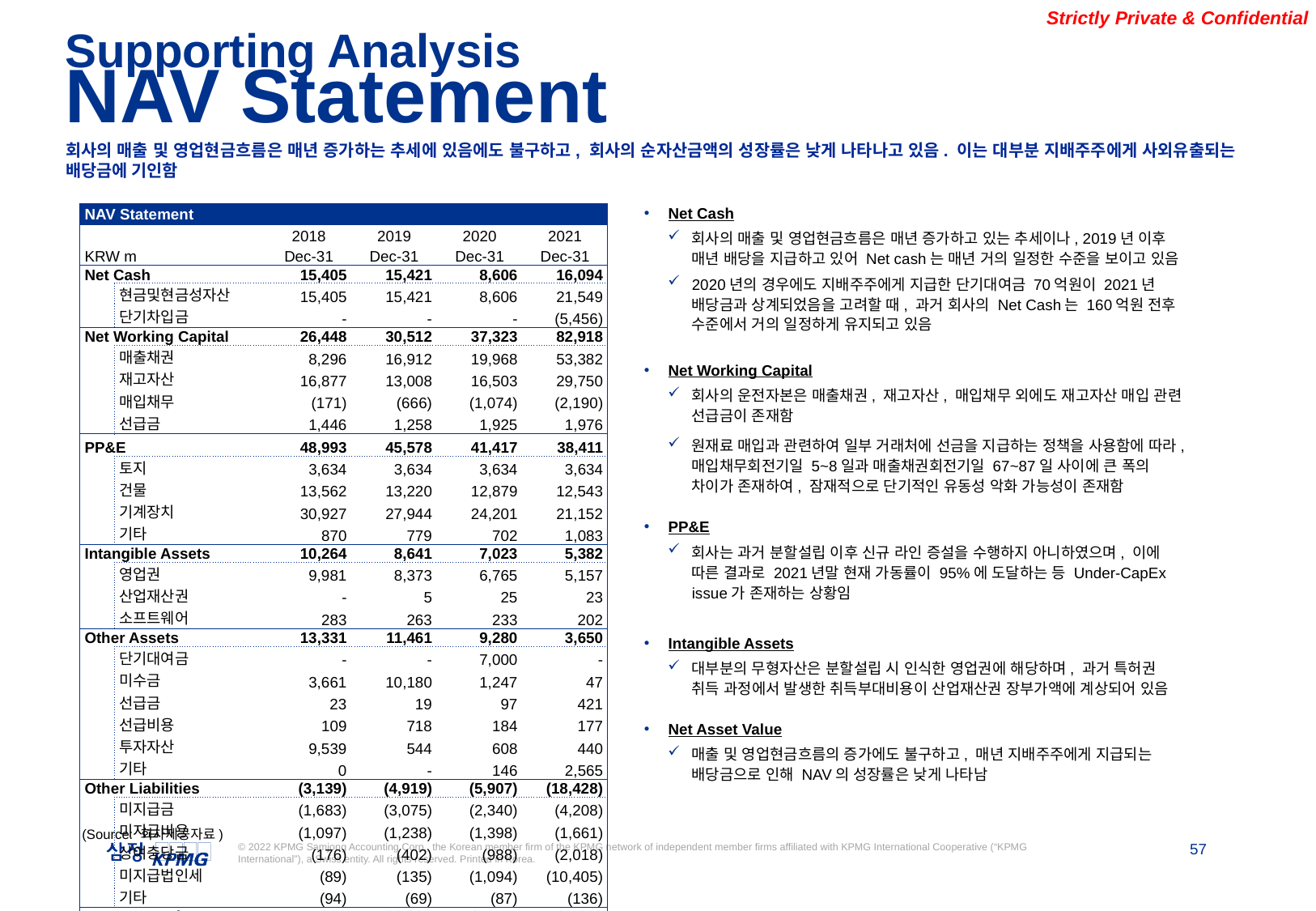

Supporting Analysis
NAV Statement
회사의 매출 및 영업현금흐름은 매년 증가하는 추세에 있음에도 불구하고, 회사의 순자산금액의 성장률은 낮게 나타나고 있음. 이는 대부분 지배주주에게 사외유출되는 배당금에 기인함
Net Cash
회사의 매출 및 영업현금흐름은 매년 증가하고 있는 추세이나, 2019년 이후 매년 배당을 지급하고 있어 Net cash는 매년 거의 일정한 수준을 보이고 있음
2020년의 경우에도 지배주주에게 지급한 단기대여금 70억원이 2021년 배당금과 상계되었음을 고려할 때, 과거 회사의 Net Cash는 160억원 전후 수준에서 거의 일정하게 유지되고 있음

Net Working Capital
회사의 운전자본은 매출채권, 재고자산, 매입채무 외에도 재고자산 매입 관련 선급금이 존재함
원재료 매입과 관련하여 일부 거래처에 선금을 지급하는 정책을 사용함에 따라, 매입채무회전기일 5~8일과 매출채권회전기일 67~87일 사이에 큰 폭의 차이가 존재하여, 잠재적으로 단기적인 유동성 악화 가능성이 존재함

PP&E
회사는 과거 분할설립 이후 신규 라인 증설을 수행하지 아니하였으며, 이에 따른 결과로 2021년말 현재 가동률이 95%에 도달하는 등 Under-CapEx issue가 존재하는 상황임

Intangible Assets
대부분의 무형자산은 분할설립 시 인식한 영업권에 해당하며, 과거 특허권 취득 과정에서 발생한 취득부대비용이 산업재산권 장부가액에 계상되어 있음

Net Asset Value
매출 및 영업현금흐름의 증가에도 불구하고, 매년 지배주주에게 지급되는 배당금으로 인해 NAV의 성장률은 낮게 나타남

| NAV Statement |  |  |  |  |  |  |
| --- | --- | --- | --- | --- | --- | --- |
|  |  |  | 2018 | 2019 | 2020 | 2021 |
| KRW m |  |  | Dec-31 | Dec-31 | Dec-31 | Dec-31 |
| Net Cash |  |  | 15,405 | 15,421 | 8,606 | 16,094 |
|  | 현금및현금성자산 |  | 15,405 | 15,421 | 8,606 | 21,549 |
|  | 단기차입금 |  | - | - | - | (5,456) |
| Net Working Capital |  |  | 26,448 | 30,512 | 37,323 | 82,918 |
|  | 매출채권 |  | 8,296 | 16,912 | 19,968 | 53,382 |
|  | 재고자산 |  | 16,877 | 13,008 | 16,503 | 29,750 |
|  | 매입채무 |  | (171) | (666) | (1,074) | (2,190) |
|  | 선급금 |  | 1,446 | 1,258 | 1,925 | 1,976 |
| PP&E |  |  | 48,993 | 45,578 | 41,417 | 38,411 |
|  | 토지 |  | 3,634 | 3,634 | 3,634 | 3,634 |
|  | 건물 |  | 13,562 | 13,220 | 12,879 | 12,543 |
|  | 기계장치 |  | 30,927 | 27,944 | 24,201 | 21,152 |
|  | 기타 |  | 870 | 779 | 702 | 1,083 |
| Intangible Assets |  |  | 10,264 | 8,641 | 7,023 | 5,382 |
|  | 영업권 |  | 9,981 | 8,373 | 6,765 | 5,157 |
|  | 산업재산권 |  | - | 5 | 25 | 23 |
|  | 소프트웨어 |  | 283 | 263 | 233 | 202 |
| Other Assets |  |  | 13,331 | 11,461 | 9,280 | 3,650 |
|  | 단기대여금 |  | - | - | 7,000 | - |
|  | 미수금 |  | 3,661 | 10,180 | 1,247 | 47 |
|  | 선급금 |  | 23 | 19 | 97 | 421 |
|  | 선급비용 |  | 109 | 718 | 184 | 177 |
|  | 투자자산 |  | 9,539 | 544 | 608 | 440 |
|  | 기타 |  | 0 | - | 146 | 2,565 |
| Other Liabilities |  |  | (3,139) | (4,919) | (5,907) | (18,428) |
|  | 미지급금 |  | (1,683) | (3,075) | (2,340) | (4,208) |
|  | 미지급비용 |  | (1,097) | (1,238) | (1,398) | (1,661) |
|  | 상여충당금 |  | (176) | (402) | (988) | (2,018) |
|  | 미지급법인세 |  | (89) | (135) | (1,094) | (10,405) |
|  | 기타 |  | (94) | (69) | (87) | (136) |
| Net Asset Value |  |  | 111,303 | 106,694 | 97,741 | 128,028 |
(Source: 회사제공자료)